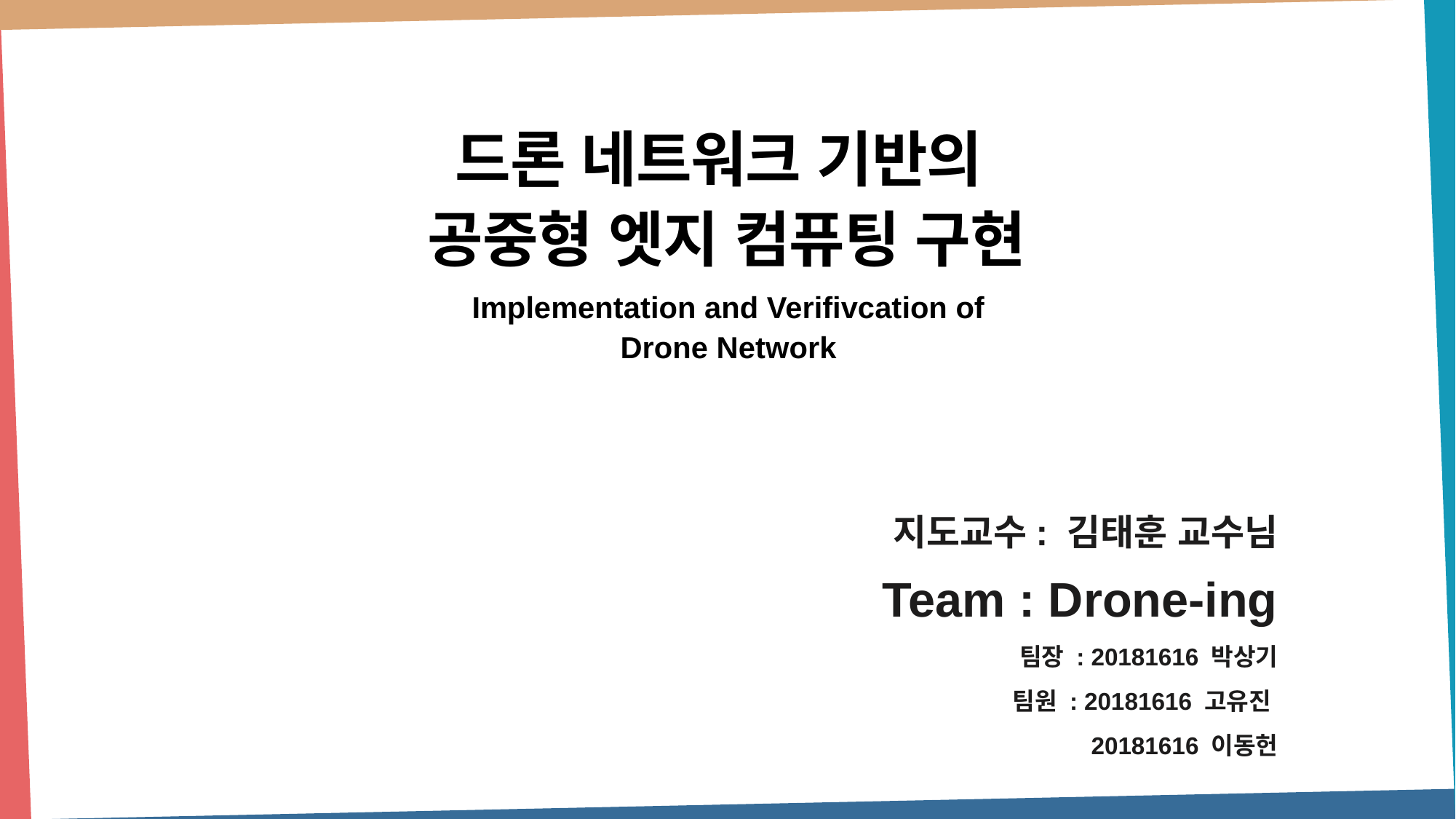

Part1

드론 네트워크 기반의
공중형 엣지 컴퓨팅 구현
Implementation and Verifivcation of
Drone Network

지도교수: 김태훈 교수님
Team : Drone-ing
팀장 : 20181616 박상기
팀원 : 20181616 고유진
 20181616 이동헌